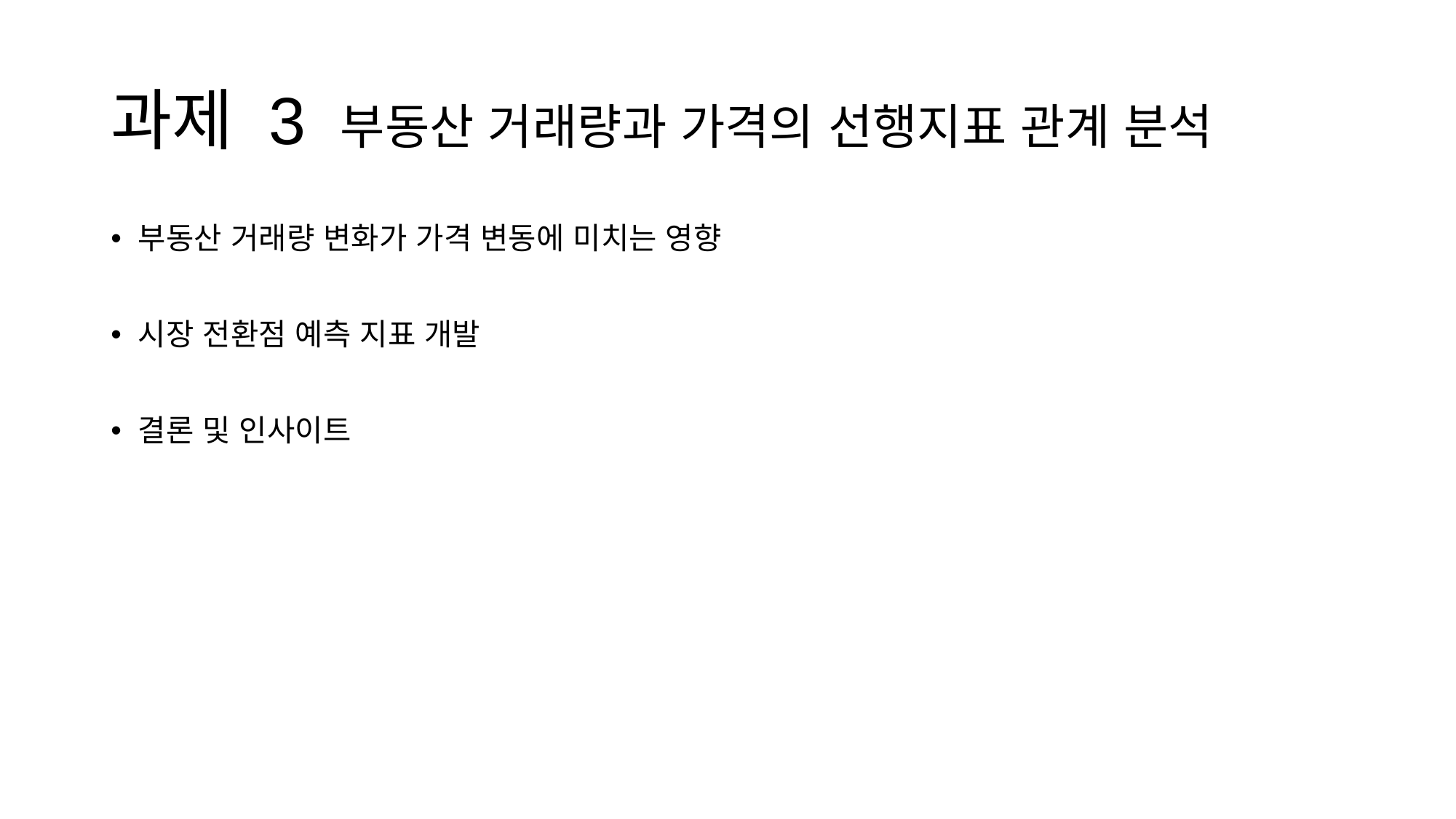

# 과제 3 부동산 거래량과 가격의 선행지표 관계 분석
부동산 거래량 변화가 가격 변동에 미치는 영향

시장 전환점 예측 지표 개발

결론 및 인사이트